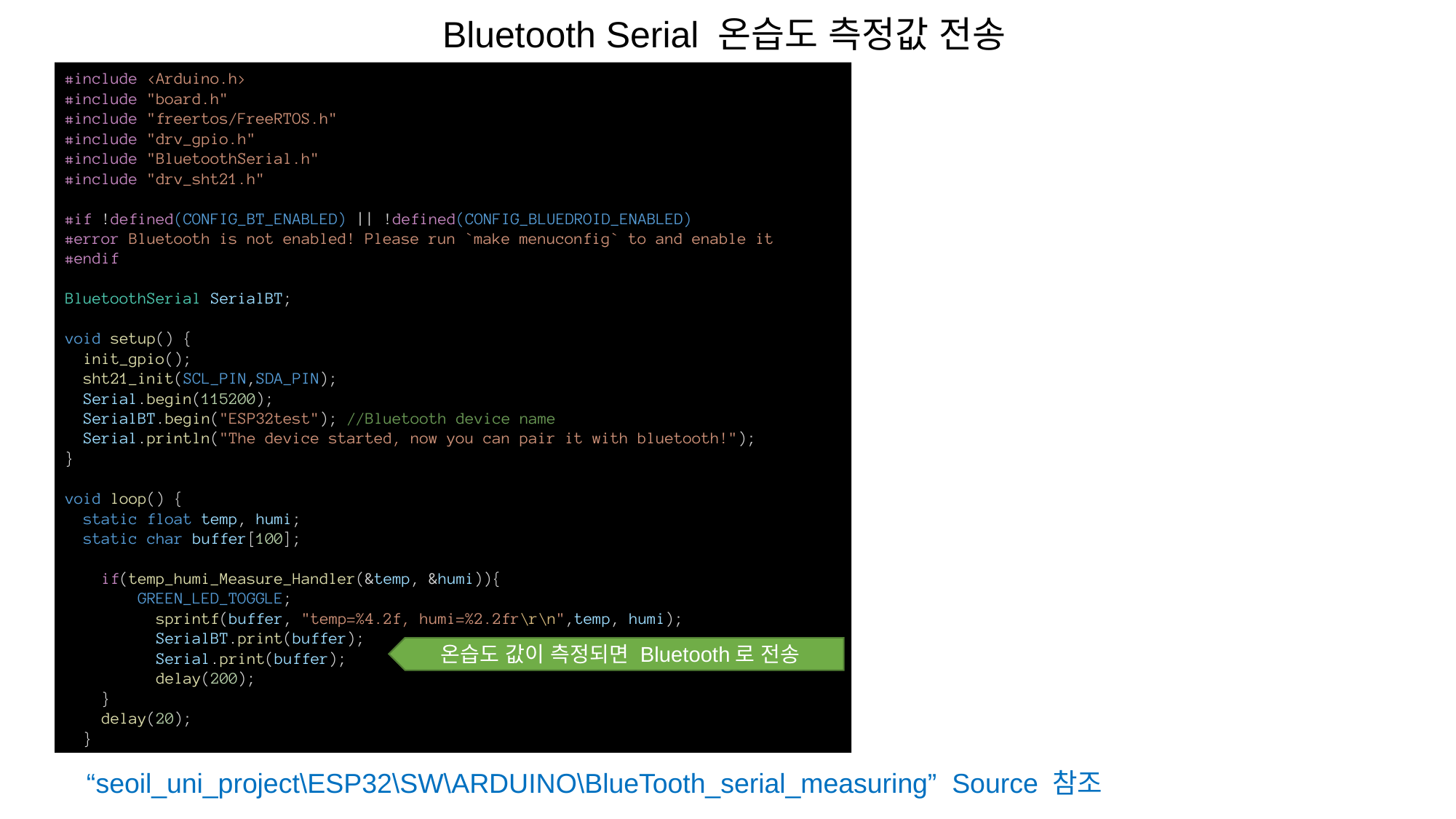

Bluetooth Serial 온습도 측정값 전송
#include <Arduino.h>
#include "board.h"
#include "freertos/FreeRTOS.h"
#include "drv_gpio.h"
#include "BluetoothSerial.h"
#include "drv_sht21.h"
#if !defined(CONFIG_BT_ENABLED) || !defined(CONFIG_BLUEDROID_ENABLED)
#error Bluetooth is not enabled! Please run `make menuconfig` to and enable it
#endif
BluetoothSerial SerialBT;
void setup() {
  init_gpio();
  sht21_init(SCL_PIN,SDA_PIN);
  Serial.begin(115200);
  SerialBT.begin("ESP32test"); //Bluetooth device name
  Serial.println("The device started, now you can pair it with bluetooth!");
}
void loop() {
  static float temp, humi;
  static char buffer[100];

    if(temp_humi_Measure_Handler(&temp, &humi)){
        GREEN_LED_TOGGLE;
          sprintf(buffer, "temp=%4.2f, humi=%2.2fr\r\n",temp, humi);
          SerialBT.print(buffer);
          Serial.print(buffer);
          delay(200);
    }
    delay(20);
  }
온습도 값이 측정되면 Bluetooth로 전송
“seoil_uni_project\ESP32\SW\ARDUINO\BlueTooth_serial_measuring”  Source 참조